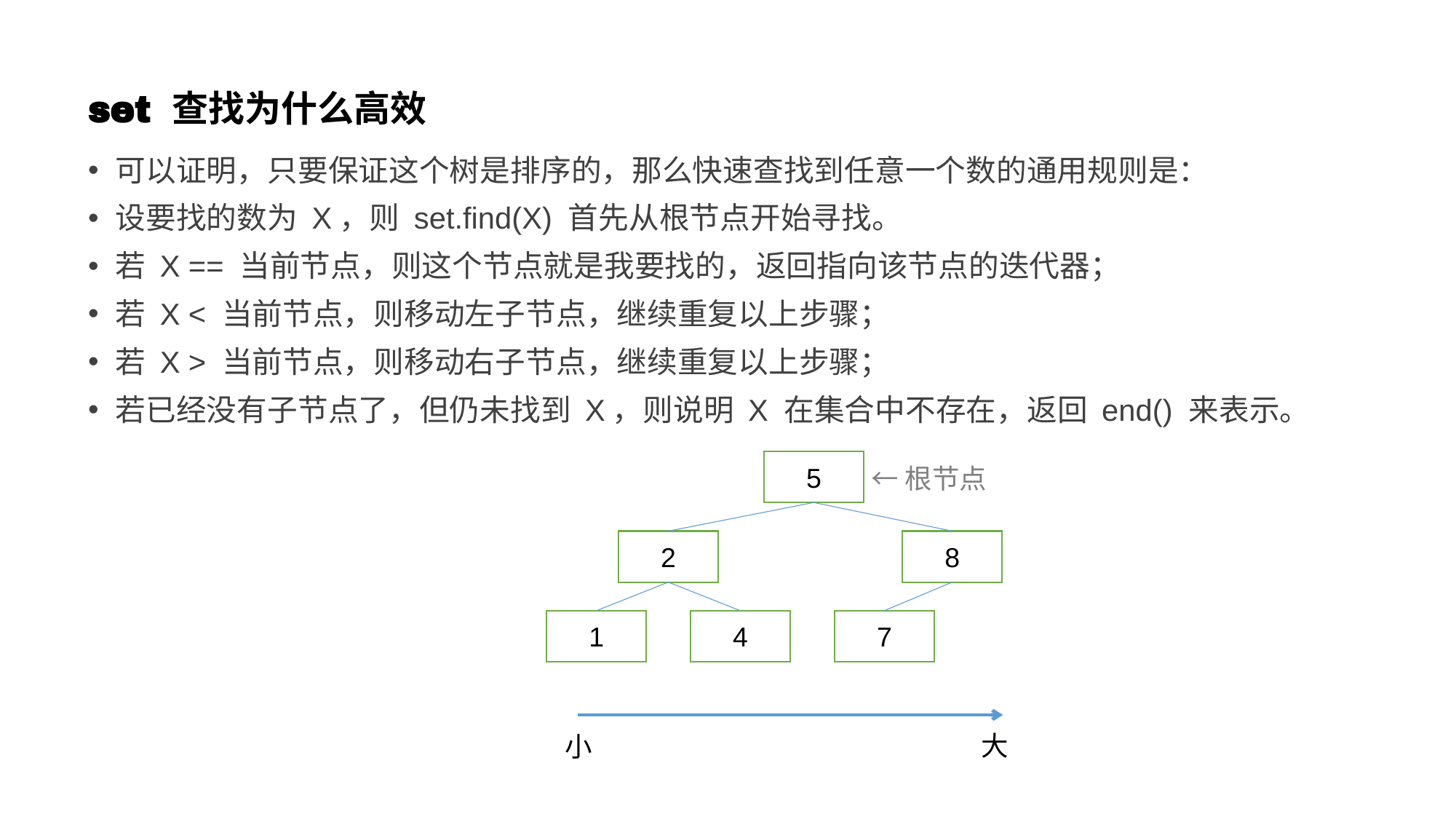

# set 查找为什么高效
可以证明，只要保证这个树是排序的，那么快速查找到任意一个数的通用规则是：
设要找的数为 X，则 set.find(X) 首先从根节点开始寻找。
若 X == 当前节点，则这个节点就是我要找的，返回指向该节点的迭代器；
若 X < 当前节点，则移动左子节点，继续重复以上步骤；
若 X > 当前节点，则移动右子节点，继续重复以上步骤；
若已经没有子节点了，但仍未找到 X，则说明 X 在集合中不存在，返回 end() 来表示。
5
←根节点
2
8
1
4
7
大
小